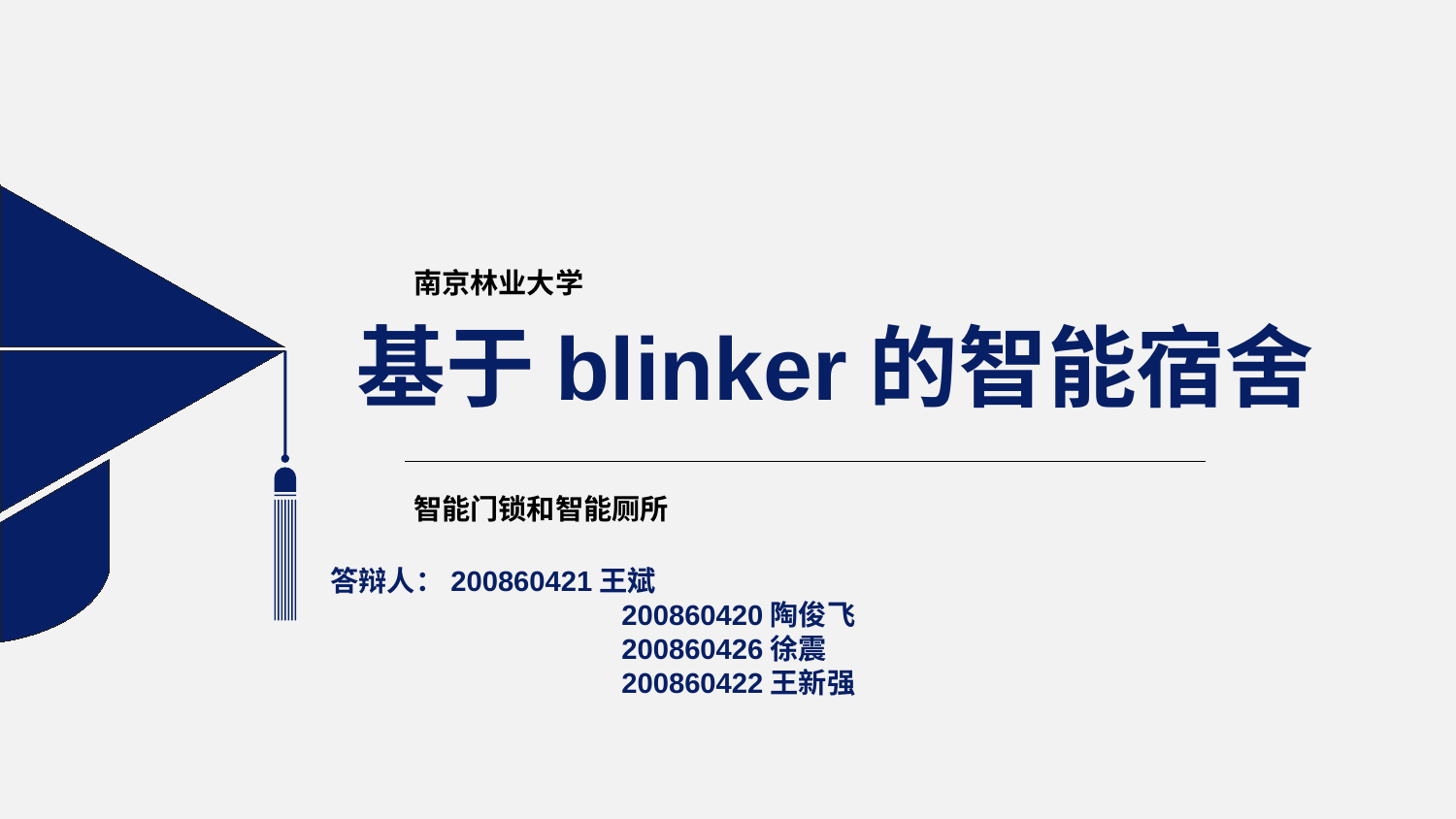

南京林业大学
基于blinker的智能宿舍

智能门锁和智能厕所
答辩人：200860421王斌
		200860420陶俊飞
		200860426徐震
		200860422王新强